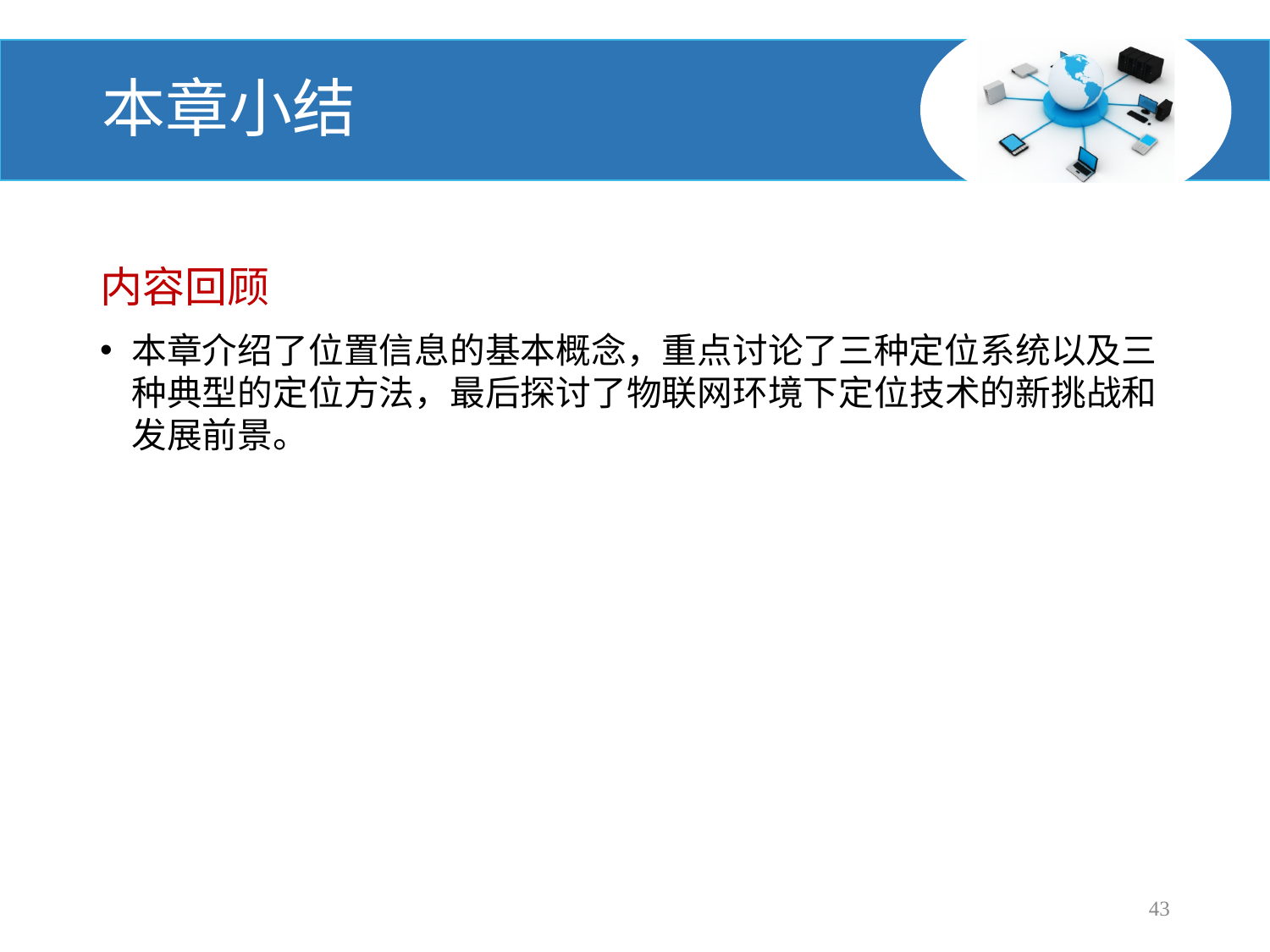

# 本章小结
内容回顾
本章介绍了位置信息的基本概念，重点讨论了三种定位系统以及三种典型的定位方法，最后探讨了物联网环境下定位技术的新挑战和发展前景。

43